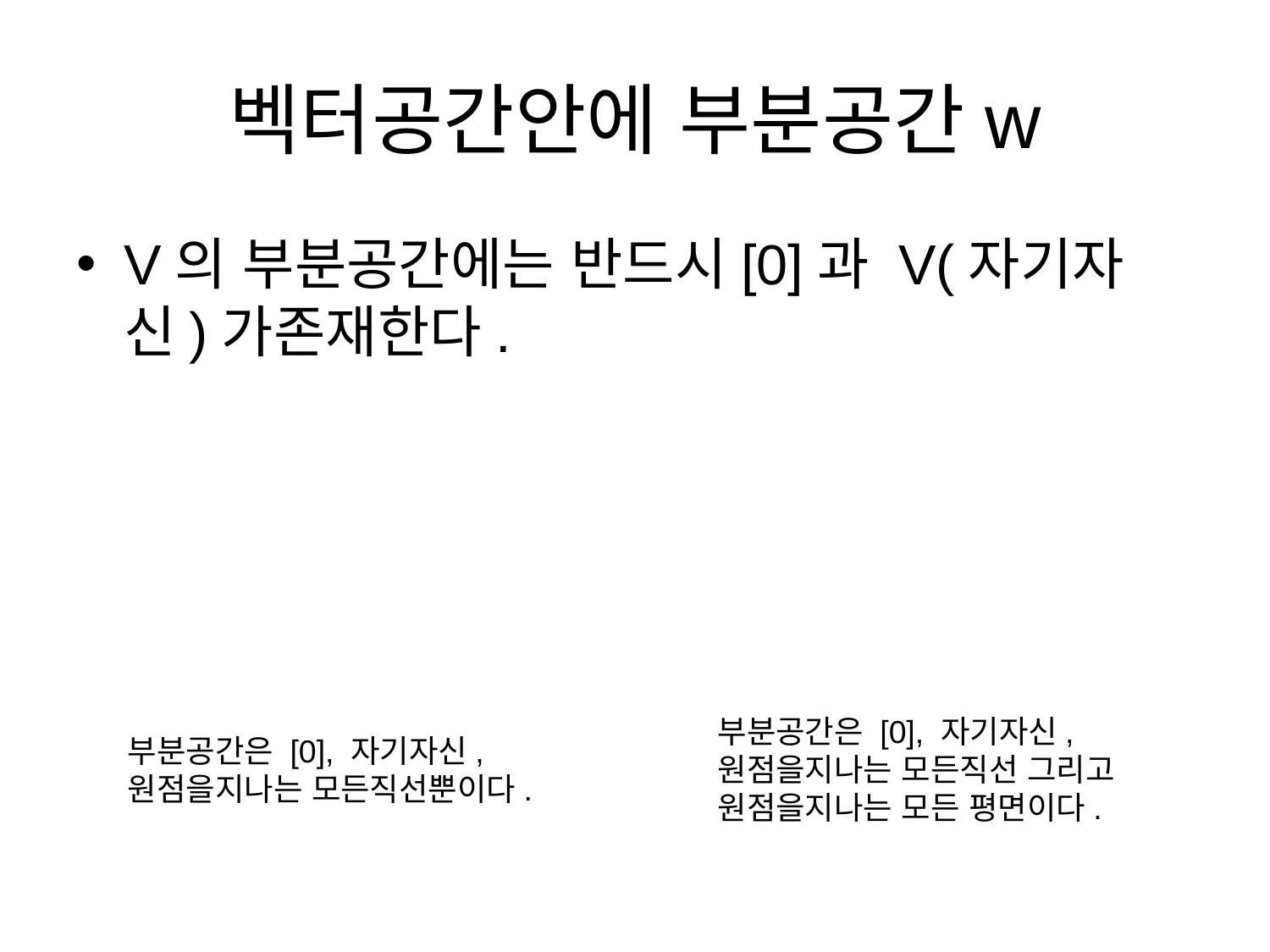

# 벡터공간안에 부분공간w
V의 부분공간에는 반드시[0]과 V(자기자신)가존재한다.
부분공간은 [0], 자기자신,원점을지나는 모든직선 그리고 원점을지나는 모든 평면이다.
부분공간은 [0], 자기자신,원점을지나는 모든직선뿐이다.